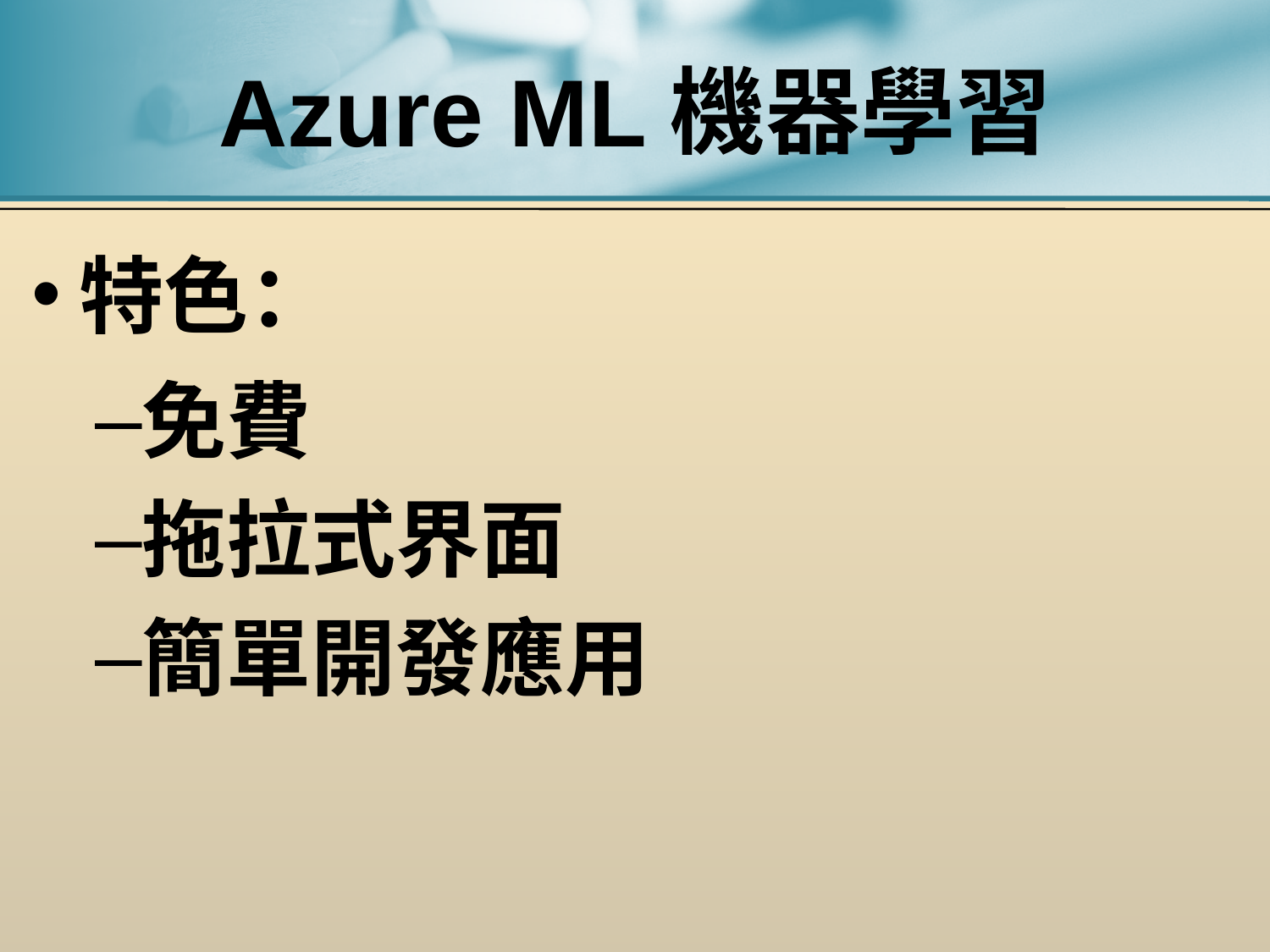

# Azure ML機器學習
特色：
免費
拖拉式界面
簡單開發應用